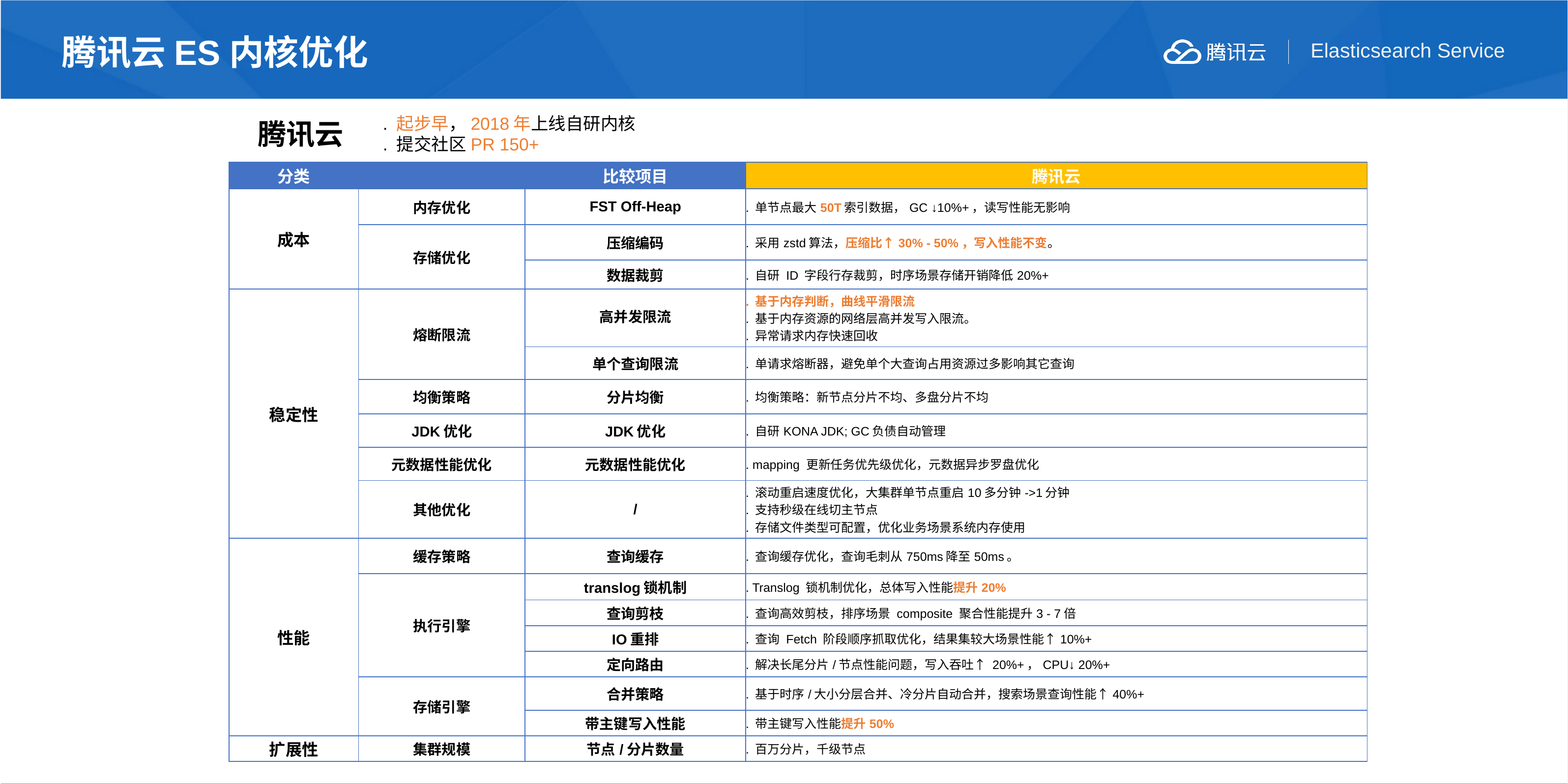

# 腾讯云ES内核优化
 . 起步早，2018年上线自研内核
 . 提交社区PR 150+
腾讯云
| 分类 |  | 比较项目 | 腾讯云 |
| --- | --- | --- | --- |
| 成本 | 内存优化 | FST Off-Heap | . 单节点最大50T索引数据，GC ↓10%+，读写性能无影响 |
|  | 存储优化 | 压缩编码 | . 采用zstd算法，压缩比↑30% - 50%，写入性能不变。 |
|  |  | 数据裁剪 | . 自研 ID 字段行存裁剪，时序场景存储开销降低20%+ |
| 稳定性 | 熔断限流 | 高并发限流 | . 基于内存判断，曲线平滑限流 . 基于内存资源的网络层高并发写入限流。 . 异常请求内存快速回收 |
|  |  | 单个查询限流 | . 单请求熔断器，避免单个大查询占用资源过多影响其它查询 |
|  | 均衡策略 | 分片均衡 | . 均衡策略：新节点分片不均、多盘分片不均 |
|  | JDK优化 | JDK优化 | . 自研KONA JDK; GC负债自动管理 |
|  | 元数据性能优化 | 元数据性能优化 | . mapping 更新任务优先级优化，元数据异步罗盘优化 |
|  | 其他优化 | / | . 滚动重启速度优化，大集群单节点重启10多分钟->1分钟 . 支持秒级在线切主节点 . 存储文件类型可配置，优化业务场景系统内存使用 |
| 性能 | 缓存策略 | 查询缓存 | . 查询缓存优化，查询毛刺从750ms降至50ms。 |
|  | 执行引擎 | translog锁机制 | . Translog 锁机制优化，总体写入性能提升20% |
|  |  | 查询剪枝 | . 查询高效剪枝，排序场景 composite 聚合性能提升3 - 7倍 |
|  |  | IO重排 | . 查询 Fetch 阶段顺序抓取优化，结果集较大场景性能↑10%+ |
|  |  | 定向路由 | . 解决长尾分片/节点性能问题，写入吞吐↑ 20%+，CPU↓ 20%+ |
|  | 存储引擎 | 合并策略 | . 基于时序/大小分层合并、冷分片自动合并，搜索场景查询性能↑40%+ |
|  |  | 带主键写入性能 | . 带主键写入性能提升50% |
| 扩展性 | 集群规模 | 节点/分片数量 | . 百万分片，千级节点 |